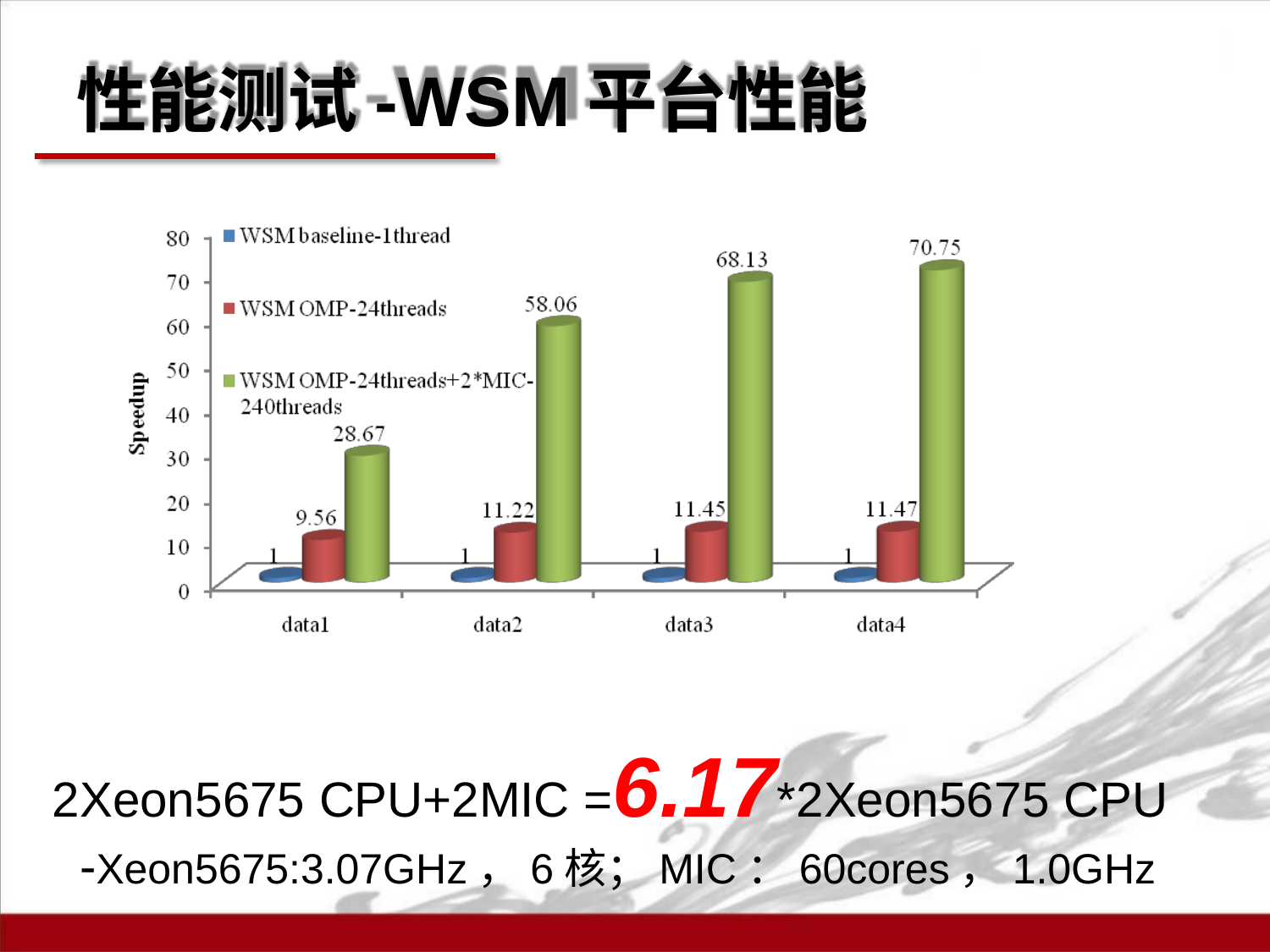

# 性能测试-WSM平台性能

2Xeon5675 CPU+2MIC =6.17*2Xeon5675 CPU
-Xeon5675:3.07GHz，6核；MIC：60cores，1.0GHz